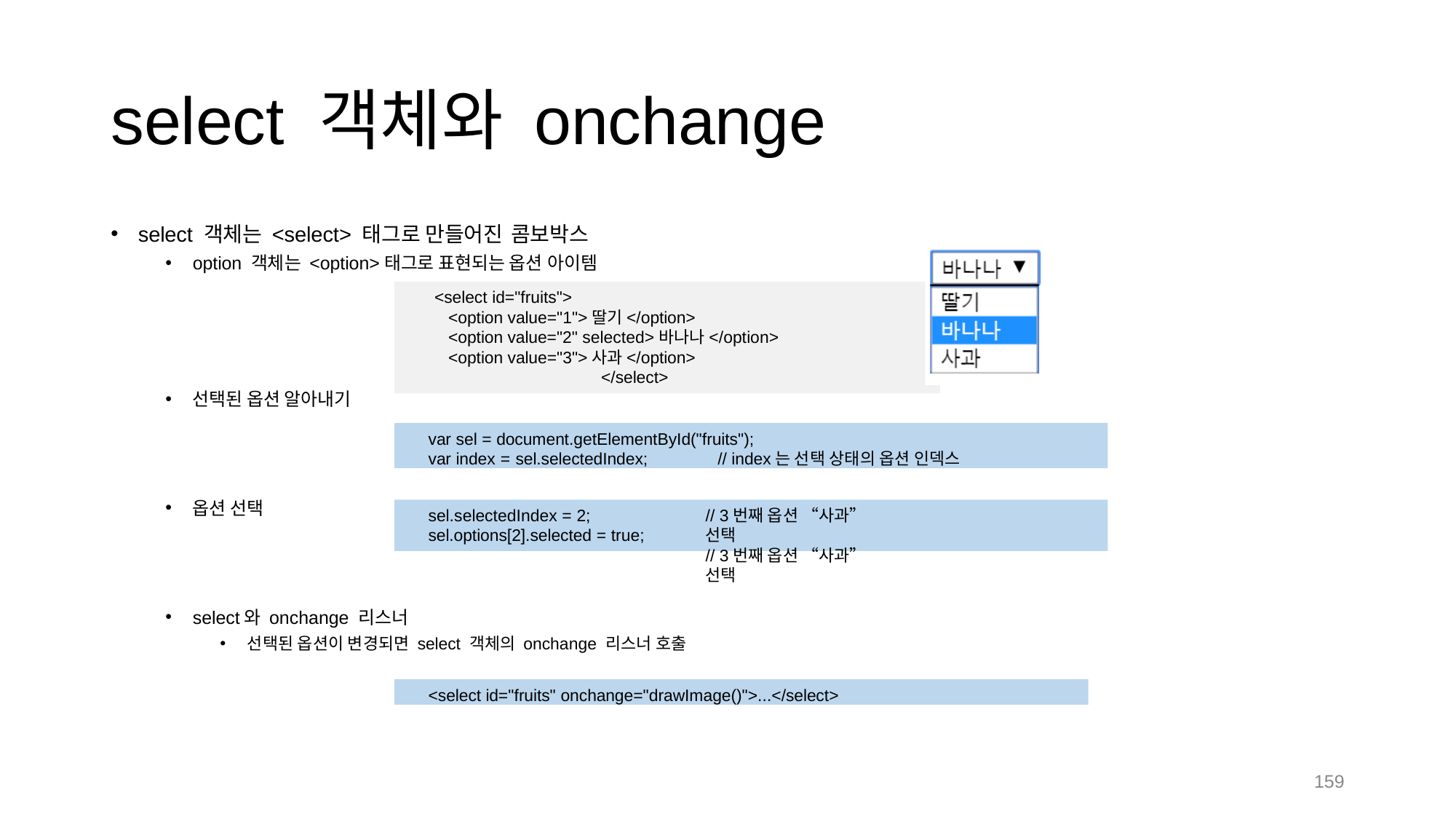

# select 객체와 onchange
select 객체는 <select> 태그로 만들어진 콤보박스
option 객체는 <option>태그로 표현되는 옵션 아이템
<select id="fruits">
<option value="1">딸기</option>
<option value="2" selected>바나나</option>
<option value="3">사과</option>
</select>
선택된 옵션 알아내기

var sel = document.getElementById("fruits");
var index = sel.selectedIndex;	// index는 선택 상태의 옵션 인덱스
옵션 선택

sel.selectedIndex = 2;  sel.options[2].selected = true;
// 3번째 옵션 “사과” 선택
// 3번째 옵션 “사과” 선택
select와 onchange 리스너
선택된 옵션이 변경되면 select 객체의 onchange 리스너 호출
<select id="fruits" onchange="drawImage()">...</select>
159